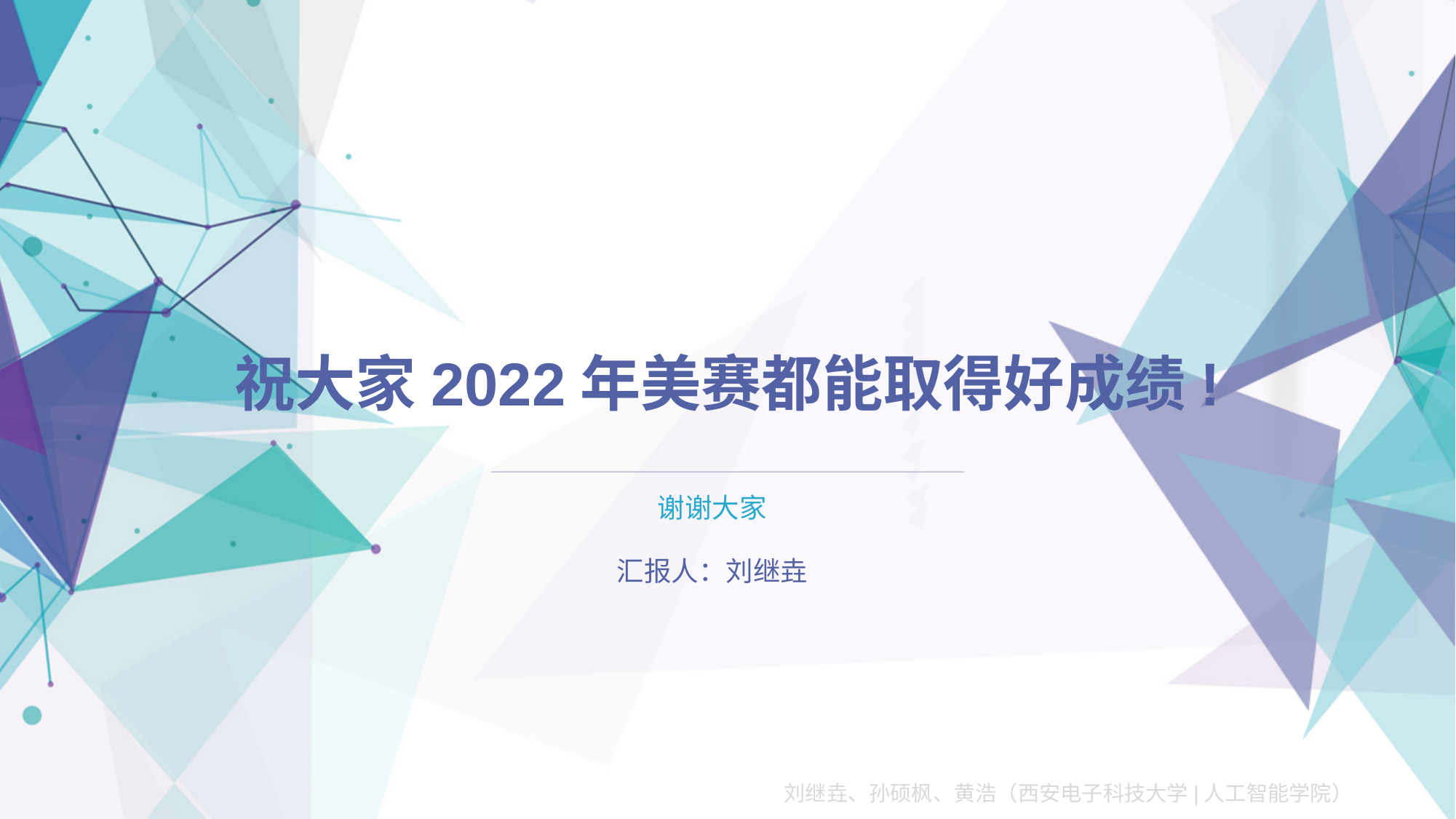

祝大家2022年美赛都能取得好成绩!
谢谢大家
汇报人：刘继垚
刘继垚、孙硕枫、黄浩（西安电子科技大学|人工智能学院）